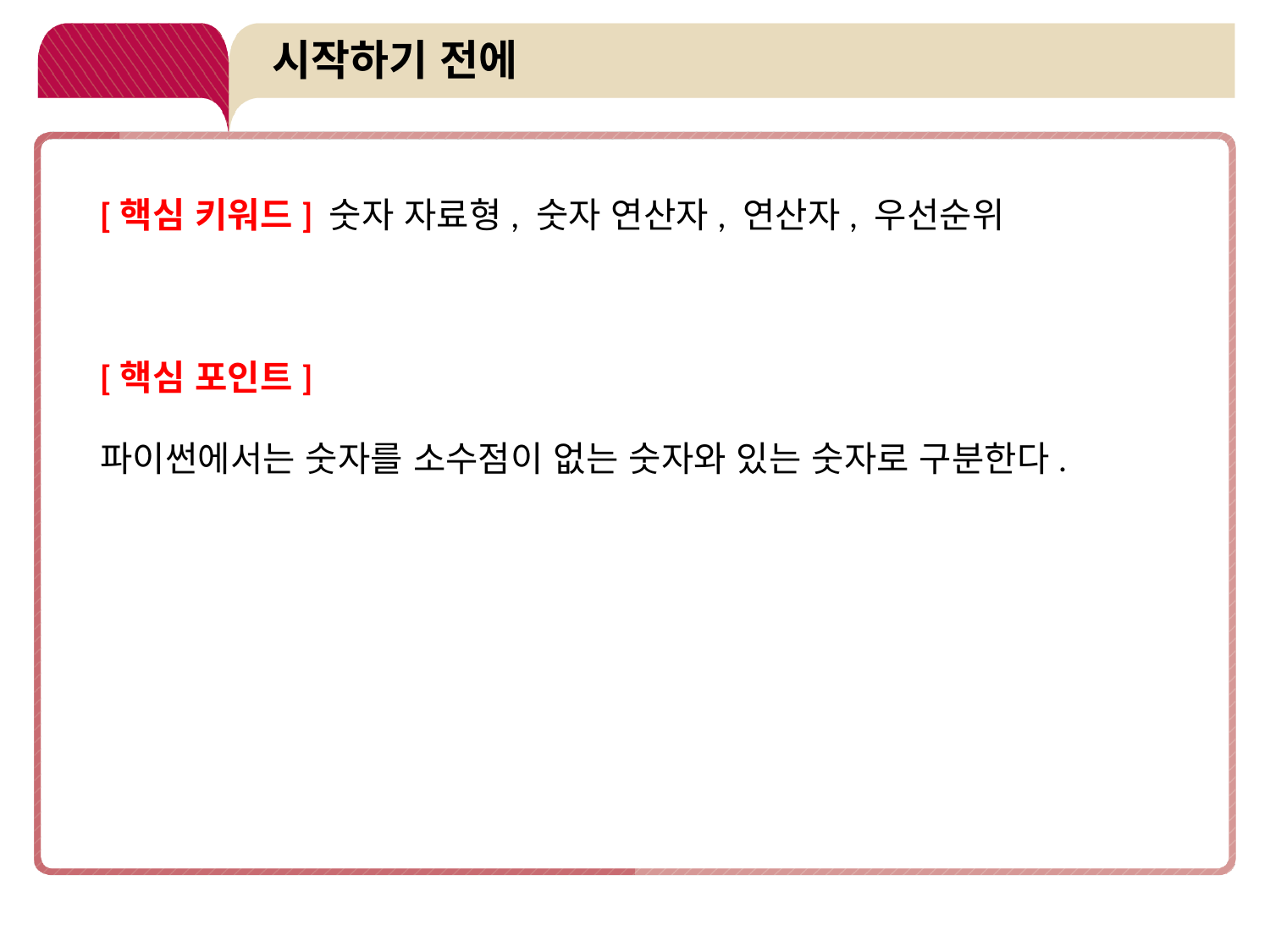

# 시작하기 전에
[핵심 키워드] 숫자 자료형, 숫자 연산자, 연산자, 우선순위

[핵심 포인트]
파이썬에서는 숫자를 소수점이 없는 숫자와 있는 숫자로 구분한다.